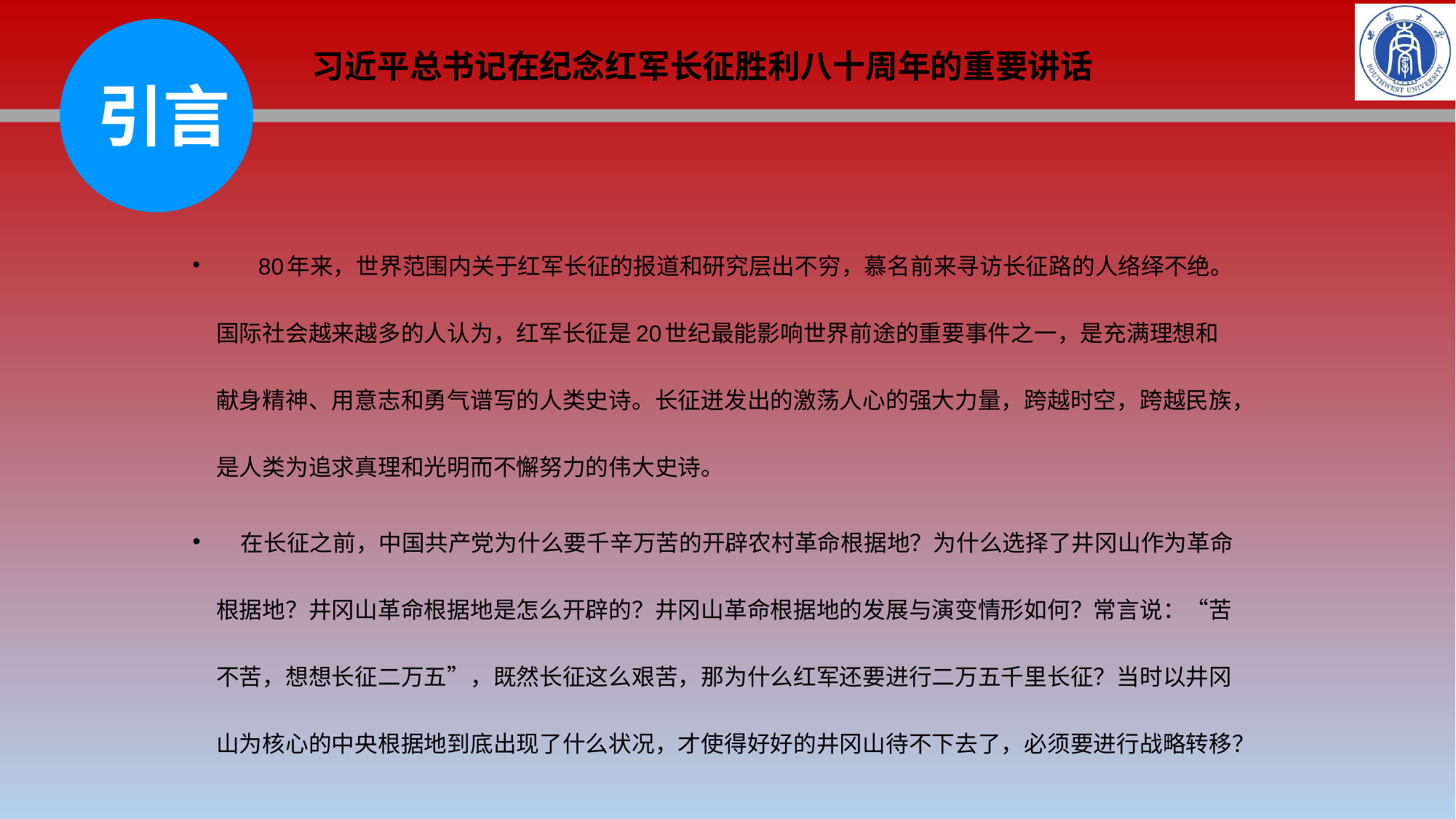

习近平总书记在纪念红军长征胜利八十周年的重要讲话
引言
       80年来，世界范围内关于红军长征的报道和研究层出不穷，慕名前来寻访长征路的人络绎不绝。国际社会越来越多的人认为，红军长征是20世纪最能影响世界前途的重要事件之一，是充满理想和献身精神、用意志和勇气谱写的人类史诗。长征迸发出的激荡人心的强大力量，跨越时空，跨越民族，是人类为追求真理和光明而不懈努力的伟大史诗。
    在长征之前，中国共产党为什么要千辛万苦的开辟农村革命根据地？为什么选择了井冈山作为革命根据地？井冈山革命根据地是怎么开辟的？井冈山革命根据地的发展与演变情形如何？常言说：“苦不苦，想想长征二万五”，既然长征这么艰苦，那为什么红军还要进行二万五千里长征？当时以井冈山为核心的中央根据地到底出现了什么状况，才使得好好的井冈山待不下去了，必须要进行战略转移？